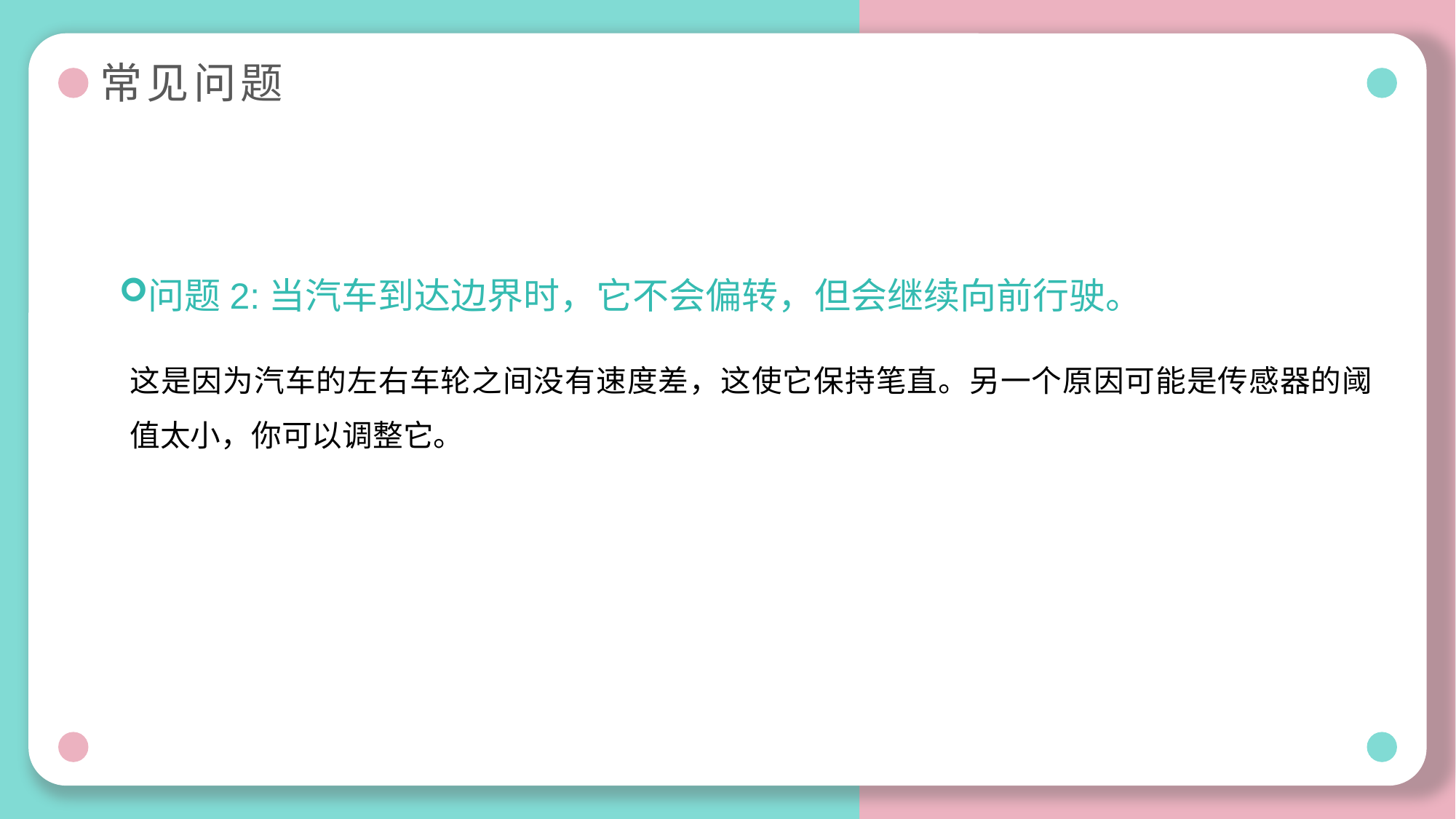

# 常见问题
问题2:当汽车到达边界时，它不会偏转，但会继续向前行驶。
这是因为汽车的左右车轮之间没有速度差，这使它保持笔直。另一个原因可能是传感器的阈值太小，你可以调整它。